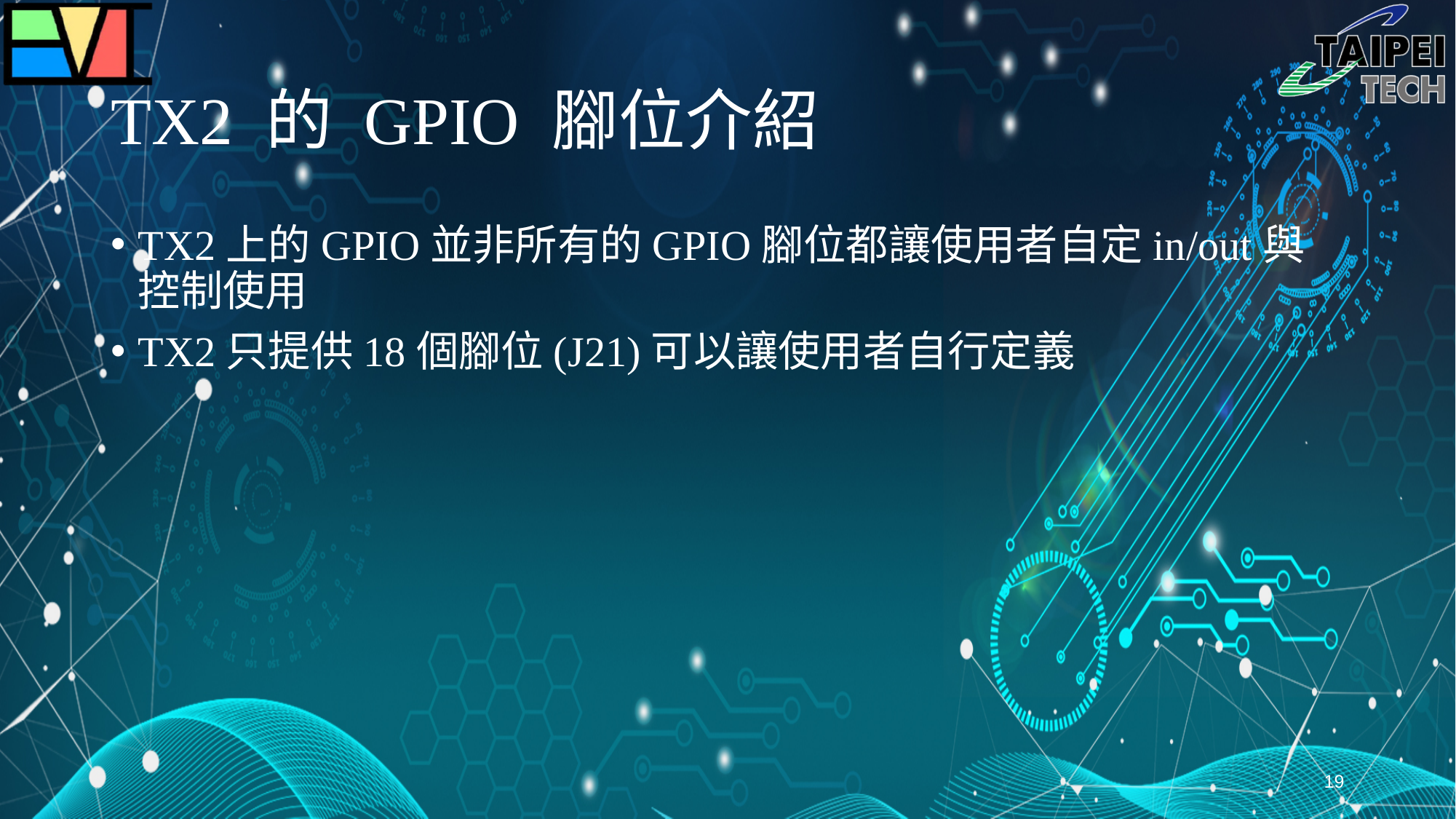

# TX2 的 GPIO 腳位介紹
TX2上的GPIO並非所有的GPIO腳位都讓使用者自定in/out與控制使用
TX2只提供18個腳位(J21)可以讓使用者自行定義

19